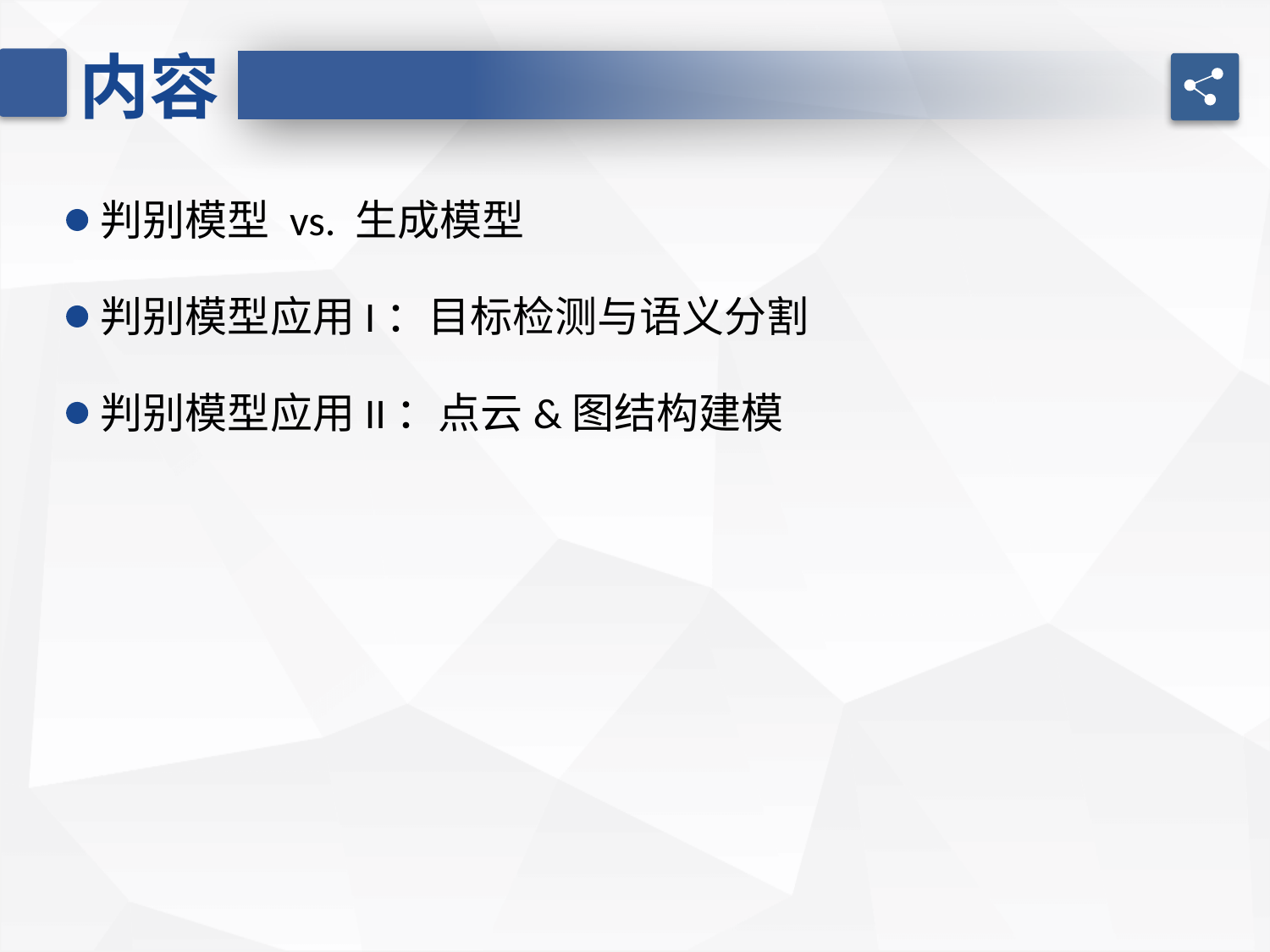

内容

判别模型 vs. 生成模型

判别模型应用I：目标检测与语义分割

判别模型应用II：点云&图结构建模